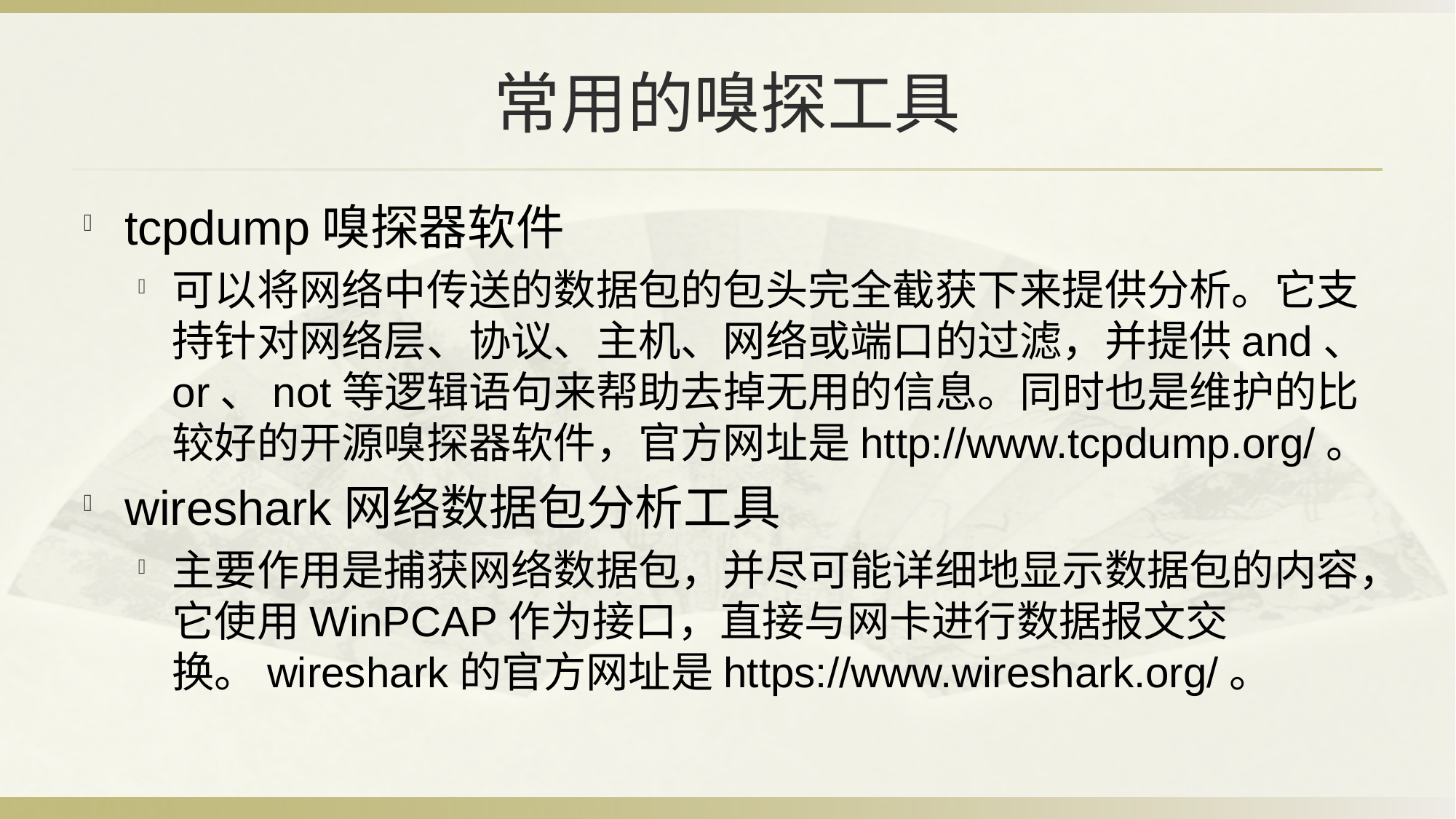

# 常用的嗅探工具
tcpdump嗅探器软件
可以将网络中传送的数据包的包头完全截获下来提供分析。它支持针对网络层、协议、主机、网络或端口的过滤，并提供and、or、not等逻辑语句来帮助去掉无用的信息。同时也是维护的比较好的开源嗅探器软件，官方网址是http://www.tcpdump.org/。
wireshark网络数据包分析工具
主要作用是捕获网络数据包，并尽可能详细地显示数据包的内容，它使用WinPCAP作为接口，直接与网卡进行数据报文交换。wireshark的官方网址是https://www.wireshark.org/。